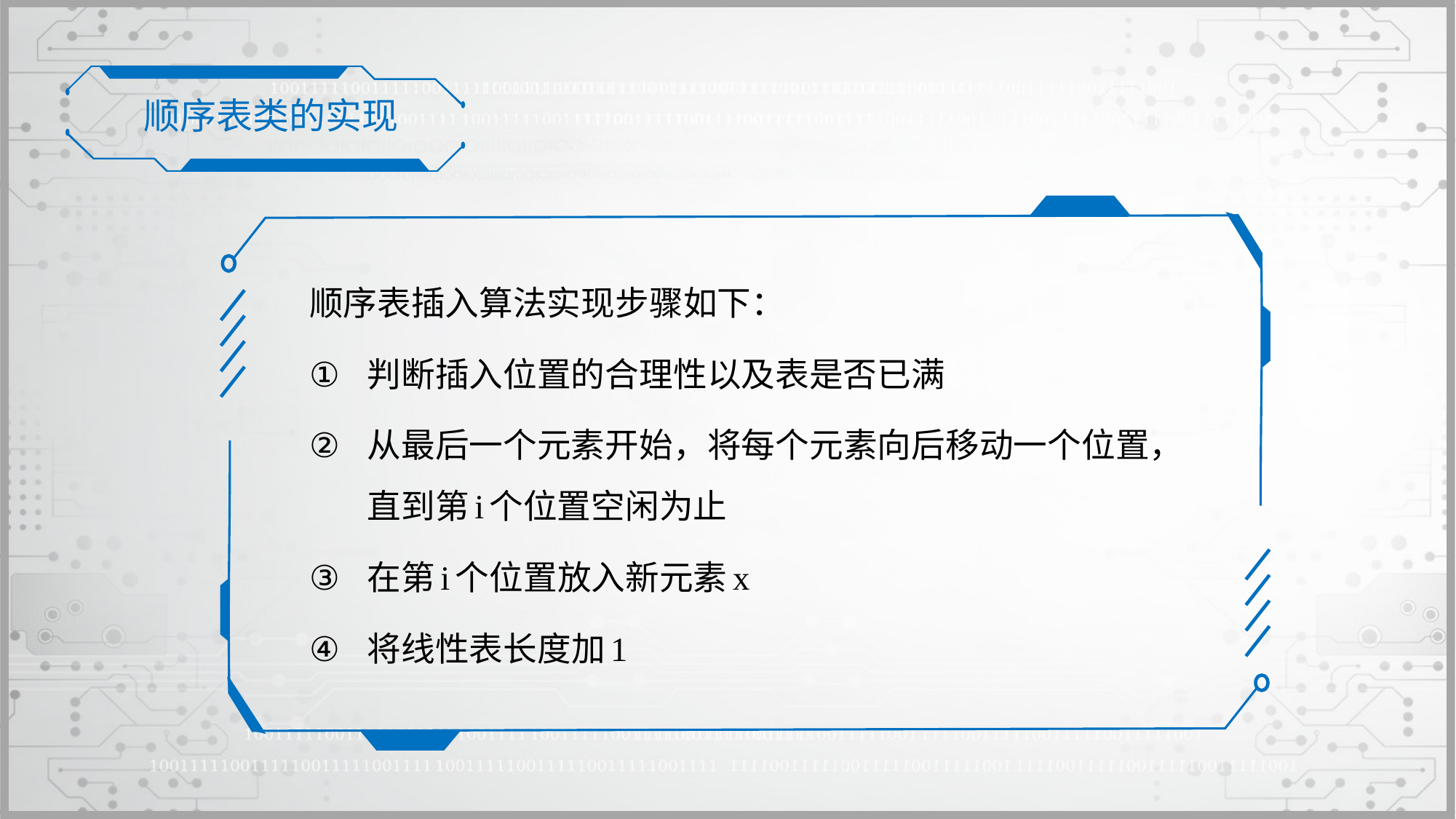

顺序表类的实现

顺序表插入算法实现步骤如下：
判断插入位置的合理性以及表是否已满
从最后一个元素开始，将每个元素向后移动一个位置，直到第i个位置空闲为止
在第i个位置放入新元素x
将线性表长度加1